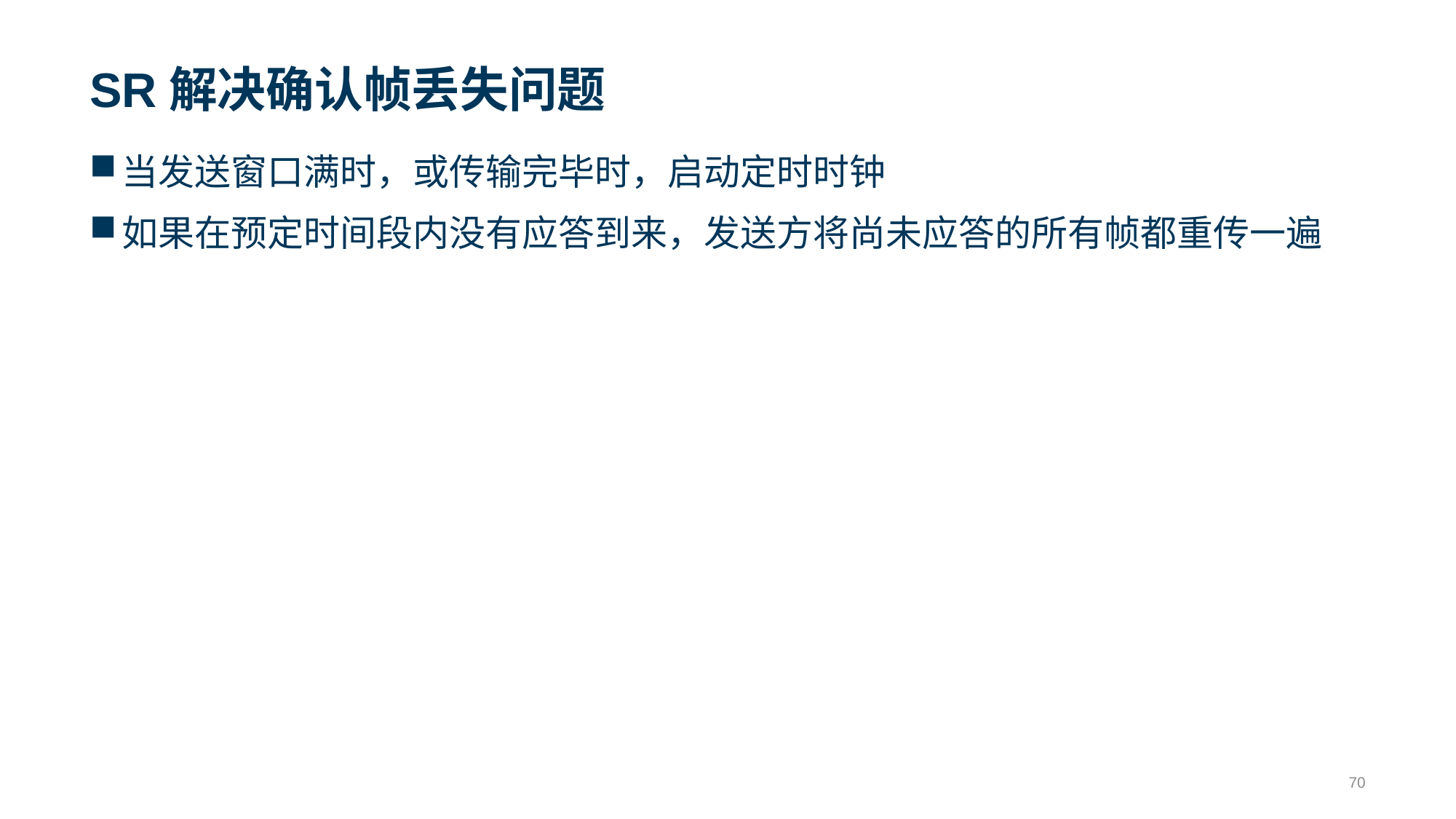

# SR解决确认帧丢失问题
当发送窗口满时，或传输完毕时，启动定时时钟
如果在预定时间段内没有应答到来，发送方将尚未应答的所有帧都重传一遍

70